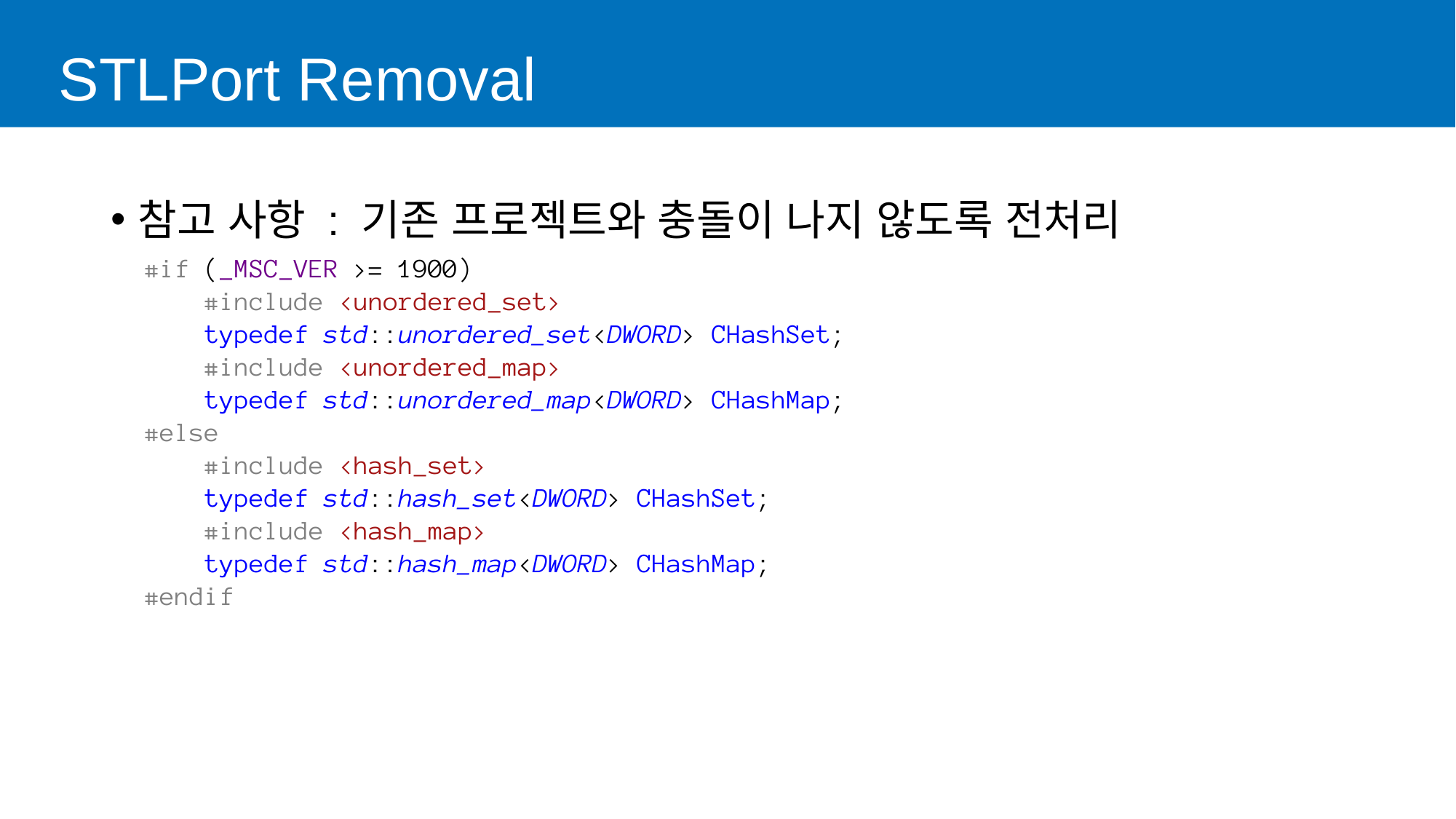

# STLPort Removal
참고 사항 : 기존 프로젝트와 충돌이 나지 않도록 전처리
#if (_MSC_VER >= 1900)
    #include <unordered_set>
    typedef std::unordered_set<DWORD> CHashSet;
    #include <unordered_map>
    typedef std::unordered_map<DWORD> CHashMap;
#else
    #include <hash_set>
    typedef std::hash_set<DWORD> CHashSet;
    #include <hash_map>
    typedef std::hash_map<DWORD> CHashMap;
#endif